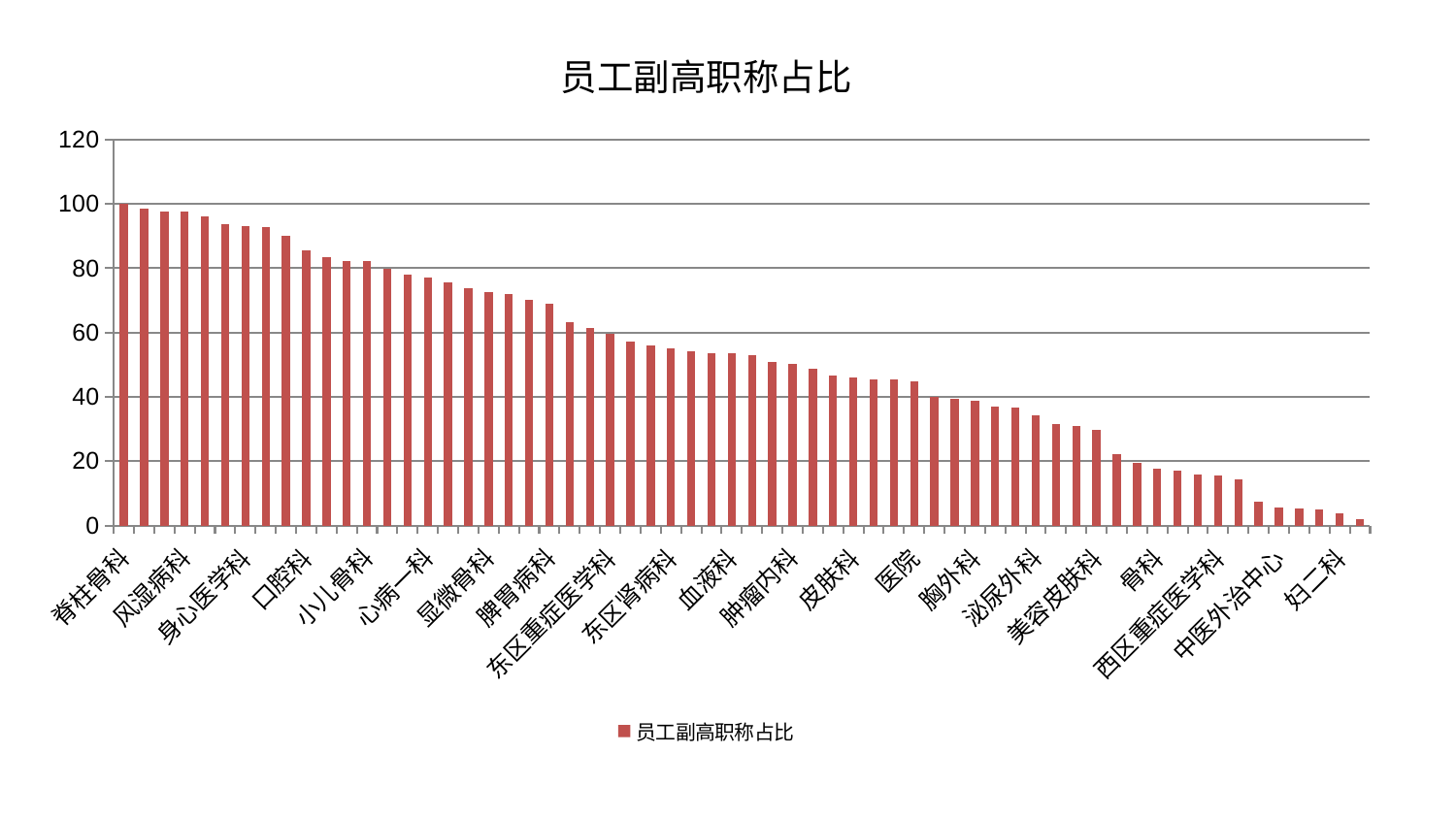

### Chart: 员工副高职称占比

| Category | 员工副高职称占比 |
|---|---|
| 脊柱骨科 | 100.0 |
| 脑病一科 | 98.56395350586438 |
| 内分泌科 | 97.74131321919829 |
| 风湿病科 | 97.62446795227437 |
| 肝病科 | 96.19516806273236 |
| 脾胃科消化科合并 | 93.74900446025286 |
| 身心医学科 | 92.99587526959884 |
| 妇科妇二科合并 | 92.83566023191067 |
| 男科 | 90.15015953681888 |
| 口腔科 | 85.52986489024194 |
| 脑病二科 | 83.576921788595 |
| 周围血管科 | 82.3545613252255 |
| 小儿骨科 | 82.10485766098395 |
| 康复科 | 79.80293543037406 |
| 心病二科 | 78.01874830161499 |
| 心病一科 | 77.19285619354271 |
| 神经内科 | 75.64218302719597 |
| 产科 | 73.71219549256422 |
| 显微骨科 | 72.73798628000742 |
| 重症医学科 | 71.96312900526732 |
| 中医经典科 | 70.18012414363464 |
| 脾胃病科 | 69.013246905039 |
| 关节骨科 | 63.29664333009346 |
| 呼吸内科 | 61.5093692580217 |
| 东区重症医学科 | 59.51197931766916 |
| 乳腺甲状腺外科 | 57.25288390418725 |
| 微创骨科 | 55.926948120763704 |
| 东区肾病科 | 55.066846396017716 |
| 肛肠科 | 54.049676118098205 |
| 肝胆外科 | 53.571324766840014 |
| 血液科 | 53.45480786301278 |
| 小儿推拿科 | 52.87046283008262 |
| 消化内科 | 50.729820723752454 |
| 肿瘤内科 | 50.186030389366664 |
| 儿科 | 48.800101878114795 |
| 运动损伤骨科 | 46.51852953338632 |
| 皮肤科 | 46.173947556592275 |
| 神经外科 | 45.518449550027334 |
| 肾病科 | 45.315974290412065 |
| 医院 | 44.75031732237321 |
| 治未病中心 | 39.999495205775254 |
| 老年医学科 | 39.36381885454291 |
| 胸外科 | 38.848858834250045 |
| 推拿科 | 36.98912416743894 |
| 脑病三科 | 36.533419071041216 |
| 泌尿外科 | 34.198853133445425 |
| 妇科 | 31.399012923497473 |
| 针灸科 | 30.969953092251803 |
| 美容皮肤科 | 29.734979328594253 |
| 心血管内科 | 22.10779956105413 |
| 肾脏内科 | 19.59051559133894 |
| 骨科 | 17.557013018597555 |
| 眼科 | 16.980768785784367 |
| 耳鼻喉科 | 15.940204263054447 |
| 西区重症医学科 | 15.53883406013939 |
| 综合内科 | 14.433323152336607 |
| 普通外科 | 7.291271172657848 |
| 中医外治中心 | 5.542286008161676 |
| 创伤骨科 | 5.331539959512396 |
| 心病三科 | 5.026335010690378 |
| 妇二科 | 3.8755382130560796 |
| 心病四科 | 1.9887696373034365 |
181